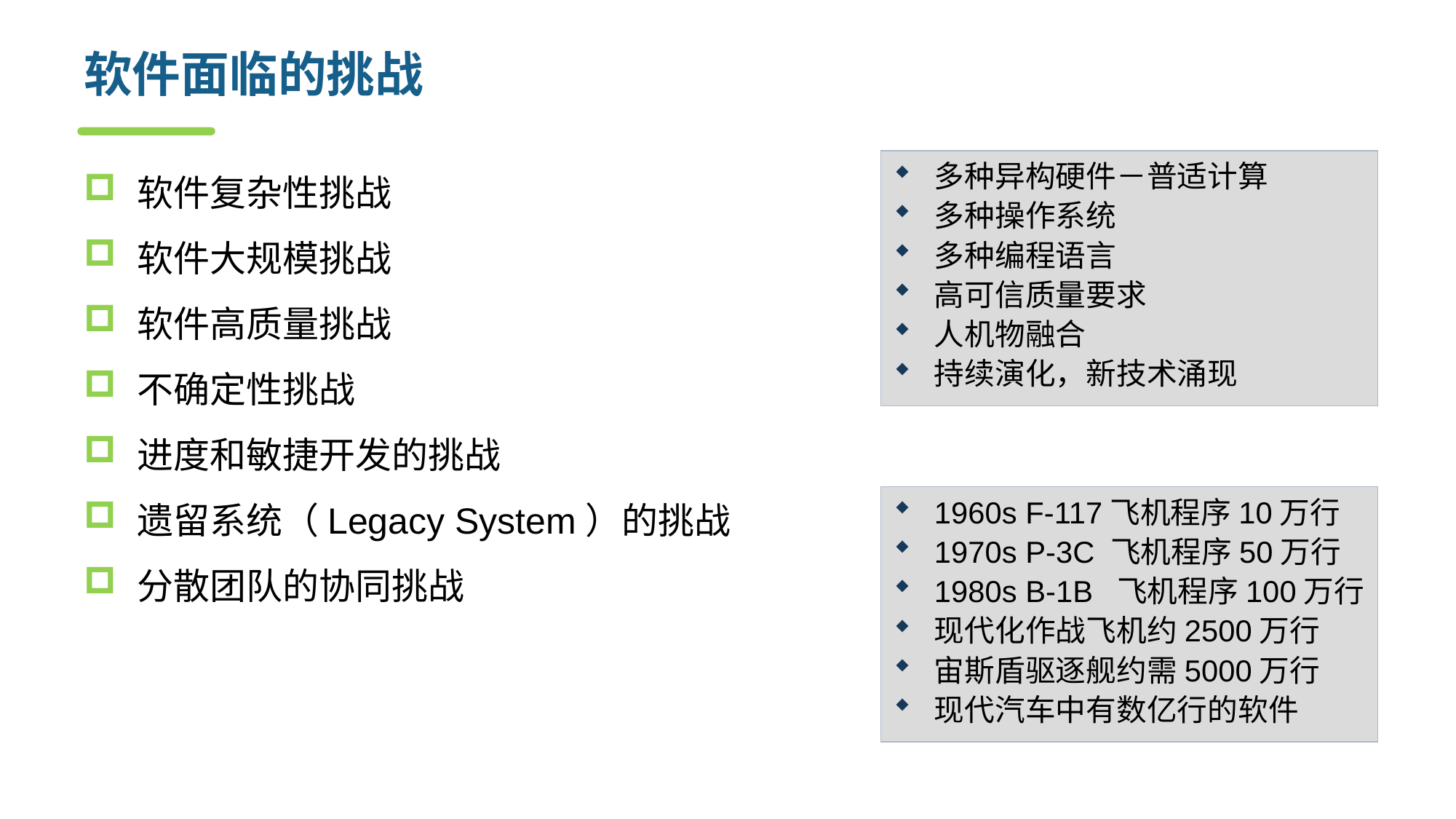

# 软件面临的挑战
软件复杂性挑战
软件大规模挑战
软件高质量挑战
不确定性挑战
进度和敏捷开发的挑战
遗留系统（Legacy System）的挑战
分散团队的协同挑战
多种异构硬件－普适计算
多种操作系统
多种编程语言
高可信质量要求
人机物融合
持续演化，新技术涌现
1960s F-117飞机程序10万行
1970s P-3C 飞机程序50万行
1980s B-1B  飞机程序100万行
现代化作战飞机约2500万行
宙斯盾驱逐舰约需5000万行
现代汽车中有数亿行的软件
13